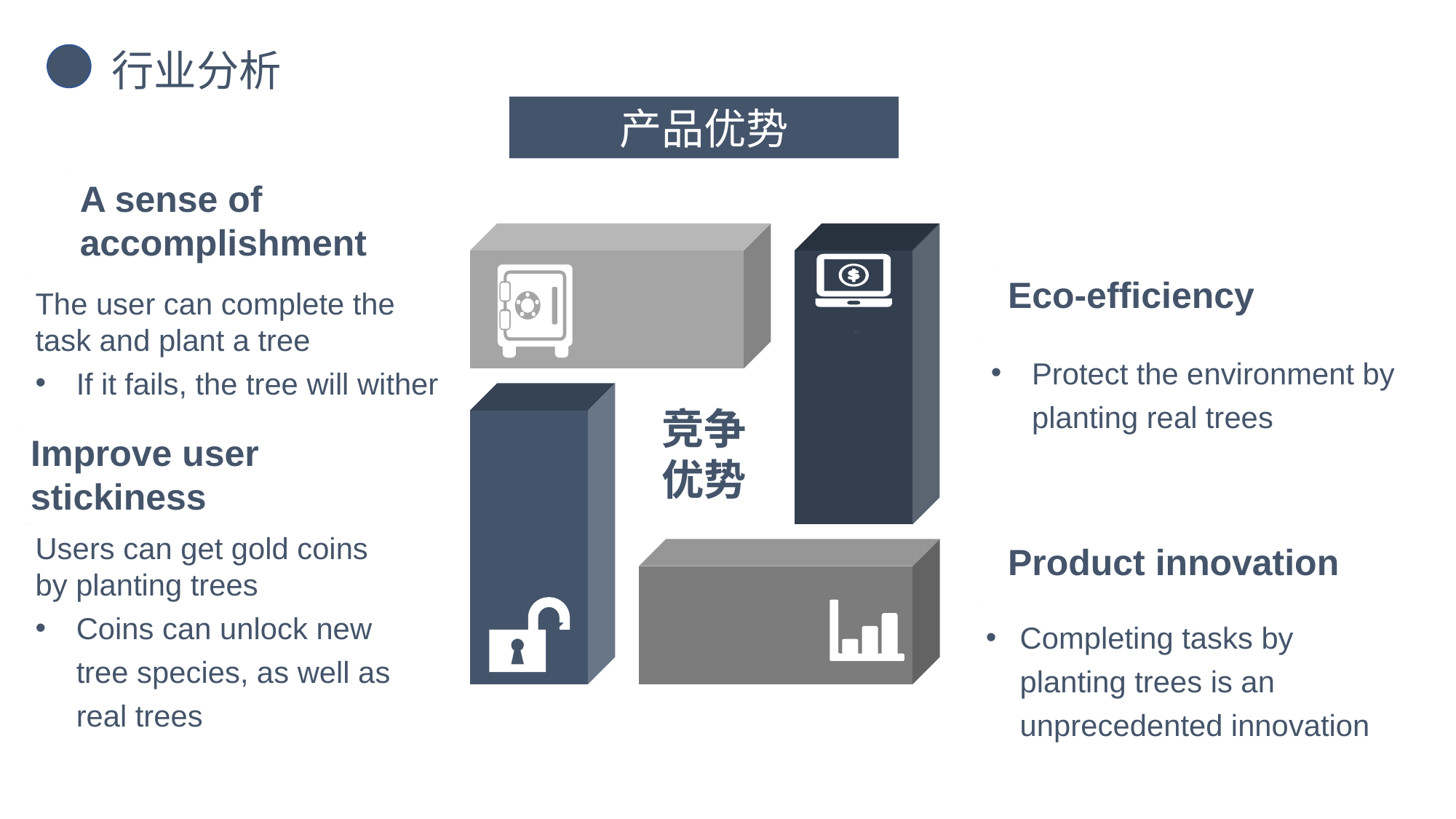

行业分析

产品优势
A sense of accomplishment

Eco-efficiency

The user can complete the task and plant a tree
If it fails, the tree will wither

Protect the environment by planting real trees
竞争
优势
Improve user stickiness

Users can get gold coins by planting trees
Coins can unlock new tree species, as well as real trees
Product innovation

Completing tasks by planting trees is an unprecedented innovation